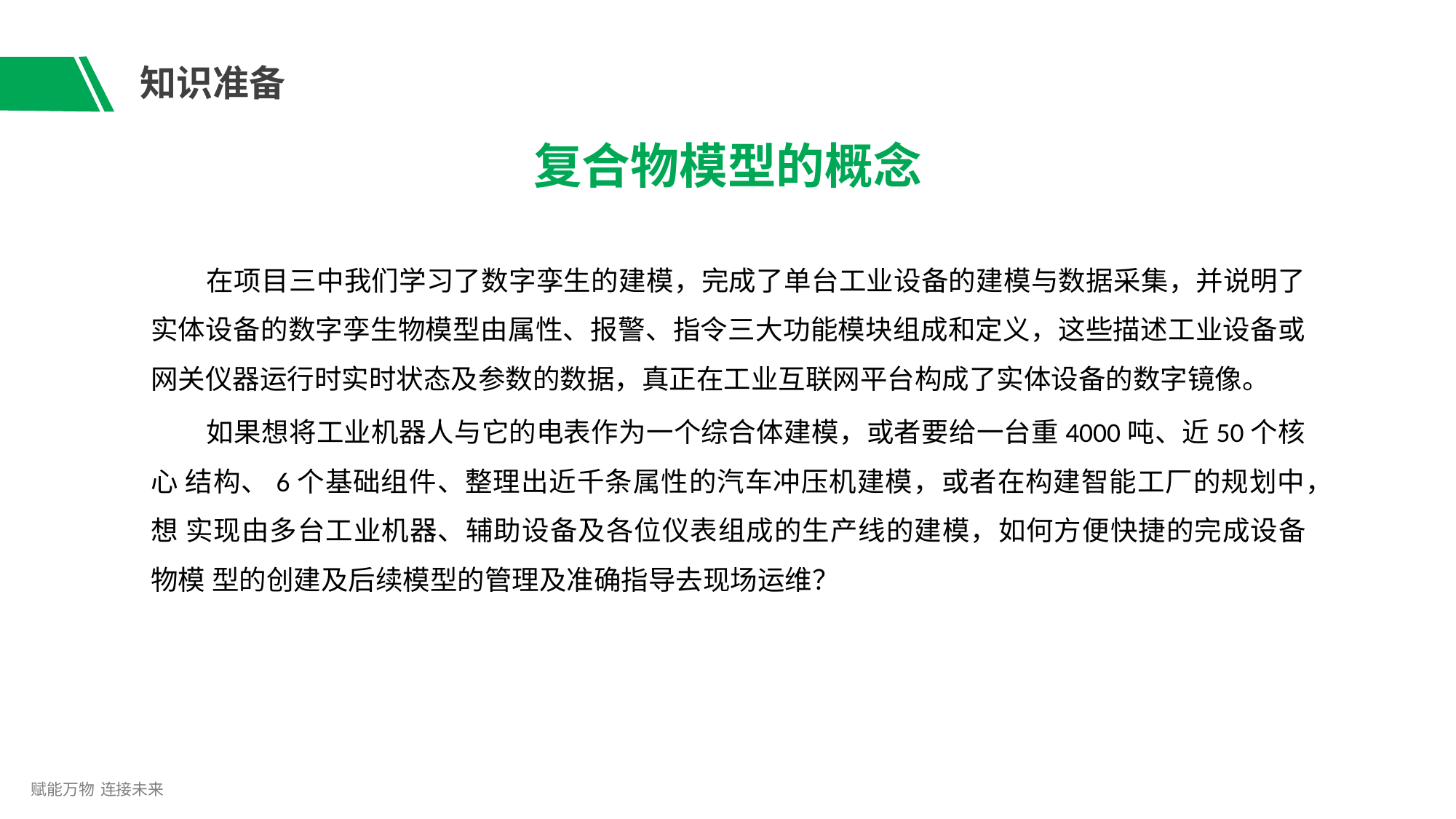

# 知识准备
复合物模型的概念
在项目三中我们学习了数字孪生的建模，完成了单台工业设备的建模与数据采集，并说明了 实体设备的数字孪生物模型由属性、报警、指令三大功能模块组成和定义，这些描述工业设备或 网关仪器运行时实时状态及参数的数据，真正在工业互联网平台构成了实体设备的数字镜像。
如果想将工业机器人与它的电表作为一个综合体建模，或者要给一台重4000吨、近50个核心 结构、6个基础组件、整理出近千条属性的汽车冲压机建模，或者在构建智能工厂的规划中，想 实现由多台工业机器、辅助设备及各位仪表组成的生产线的建模，如何方便快捷的完成设备物模 型的创建及后续模型的管理及准确指导去现场运维？
赋能万物 连接未来